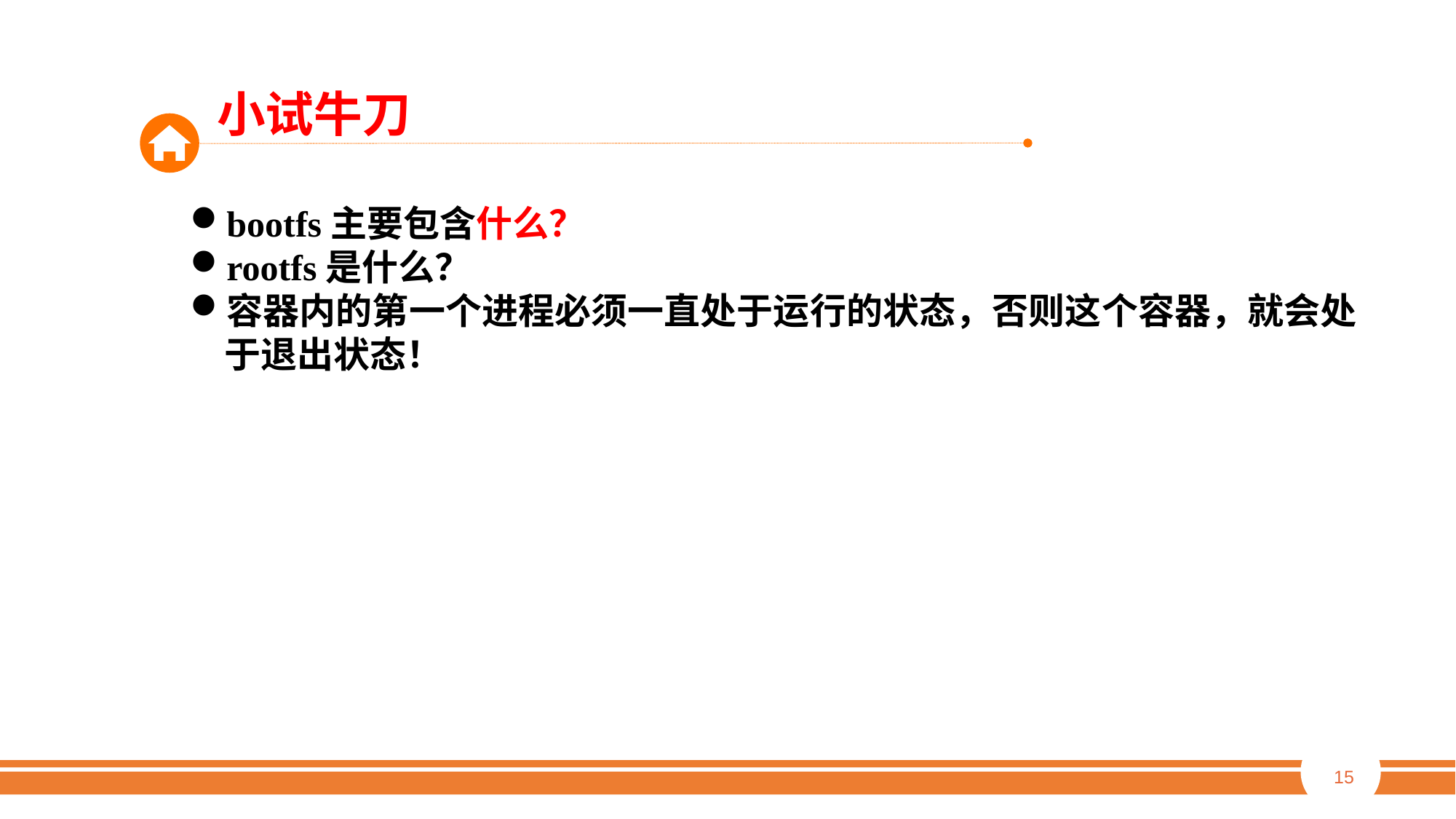

小试牛刀
bootfs主要包含什么？
rootfs是什么？
容器内的第一个进程必须一直处于运行的状态，否则这个容器，就会处于退出状态！
15